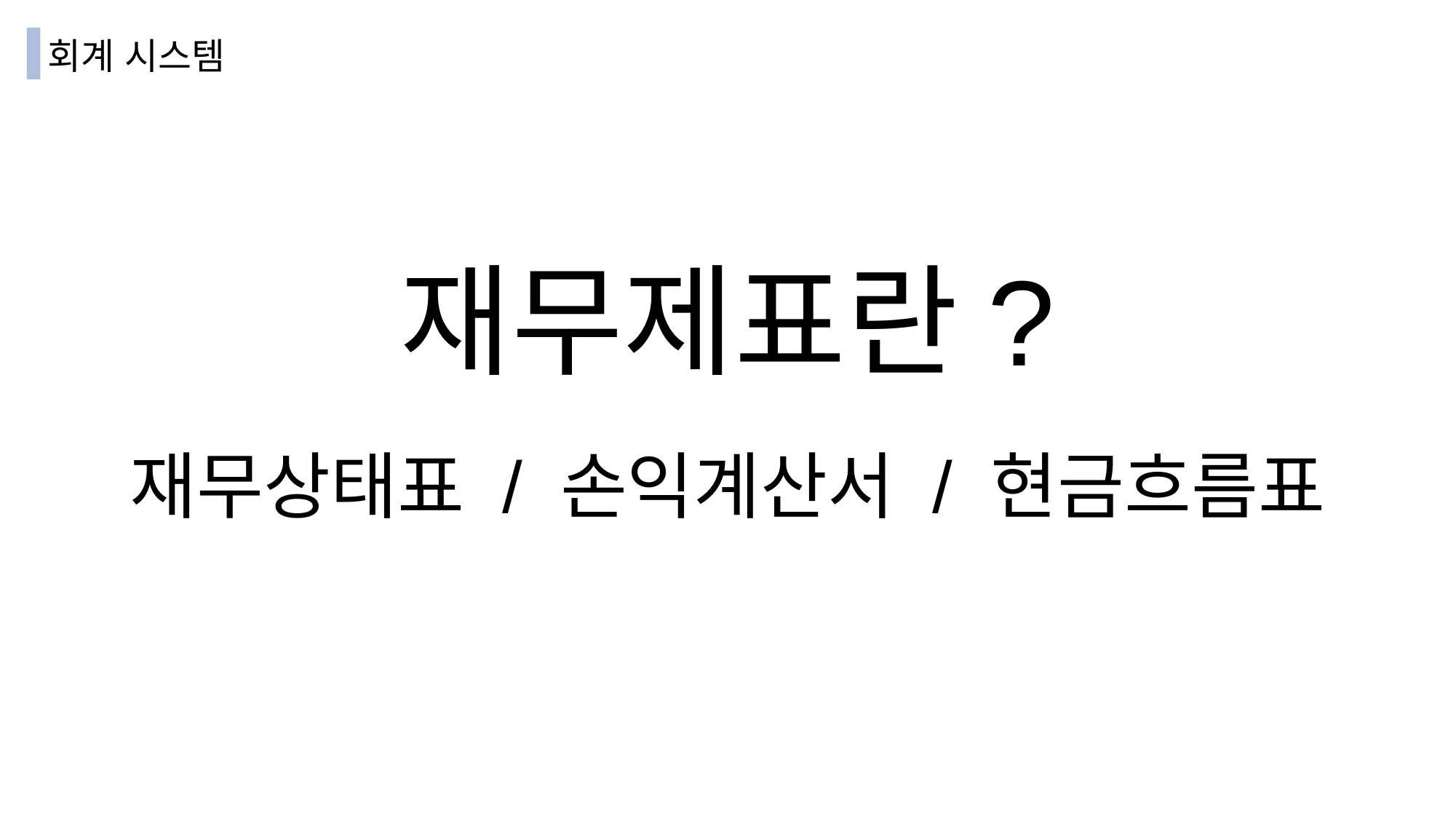

회계 시스템
재무제표란?
재무상태표 / 손익계산서 / 현금흐름표